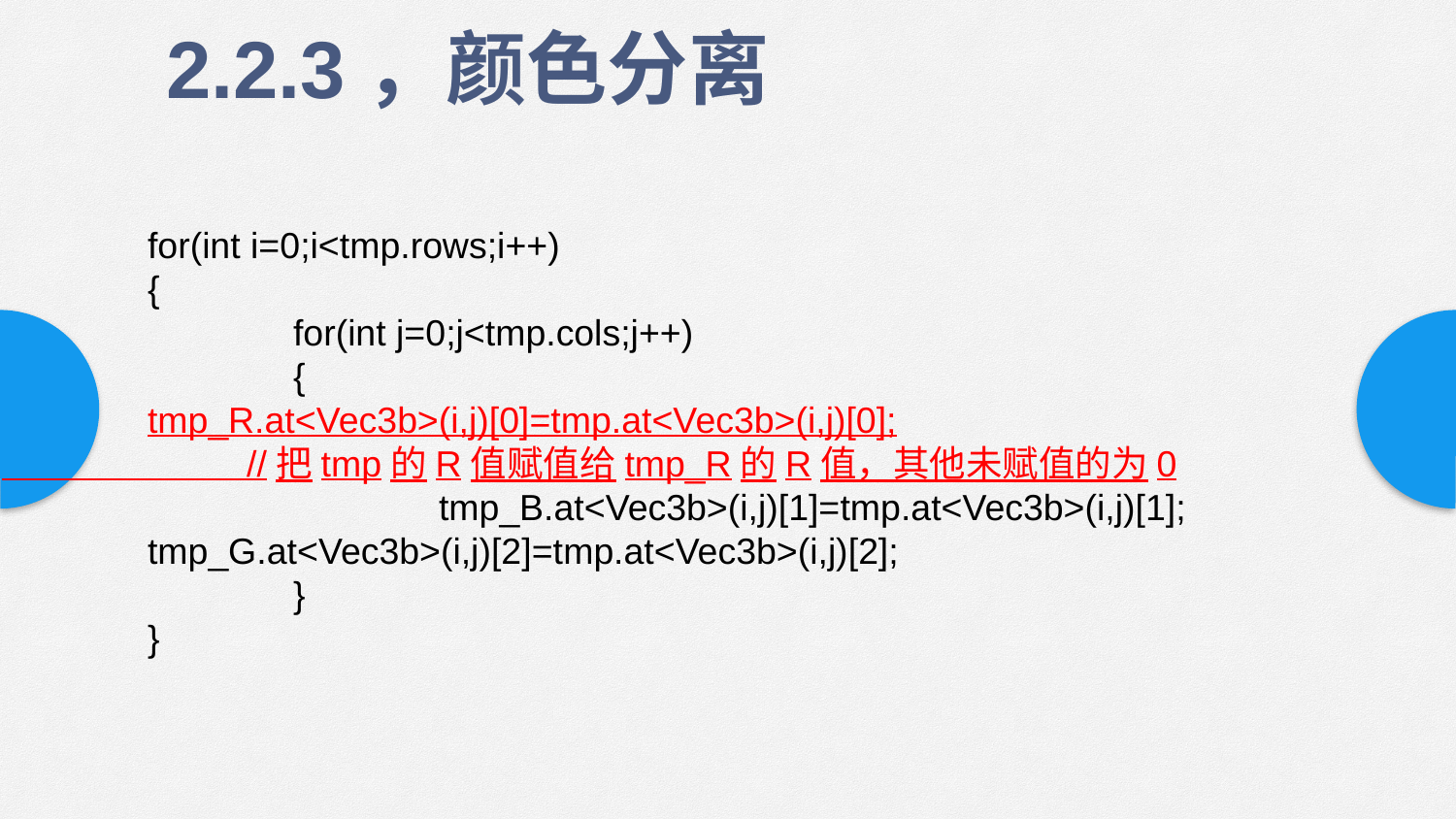

2.2.3，颜色分离
	for(int i=0;i<tmp.rows;i++)
	{
		for(int j=0;j<tmp.cols;j++)
		{
	tmp_R.at<Vec3b>(i,j)[0]=tmp.at<Vec3b>(i,j)[0];
                        //把tmp的R值赋值给tmp_R的R值，其他未赋值的为0			tmp_B.at<Vec3b>(i,j)[1]=tmp.at<Vec3b>(i,j)[1];
	tmp_G.at<Vec3b>(i,j)[2]=tmp.at<Vec3b>(i,j)[2];
		}
	}